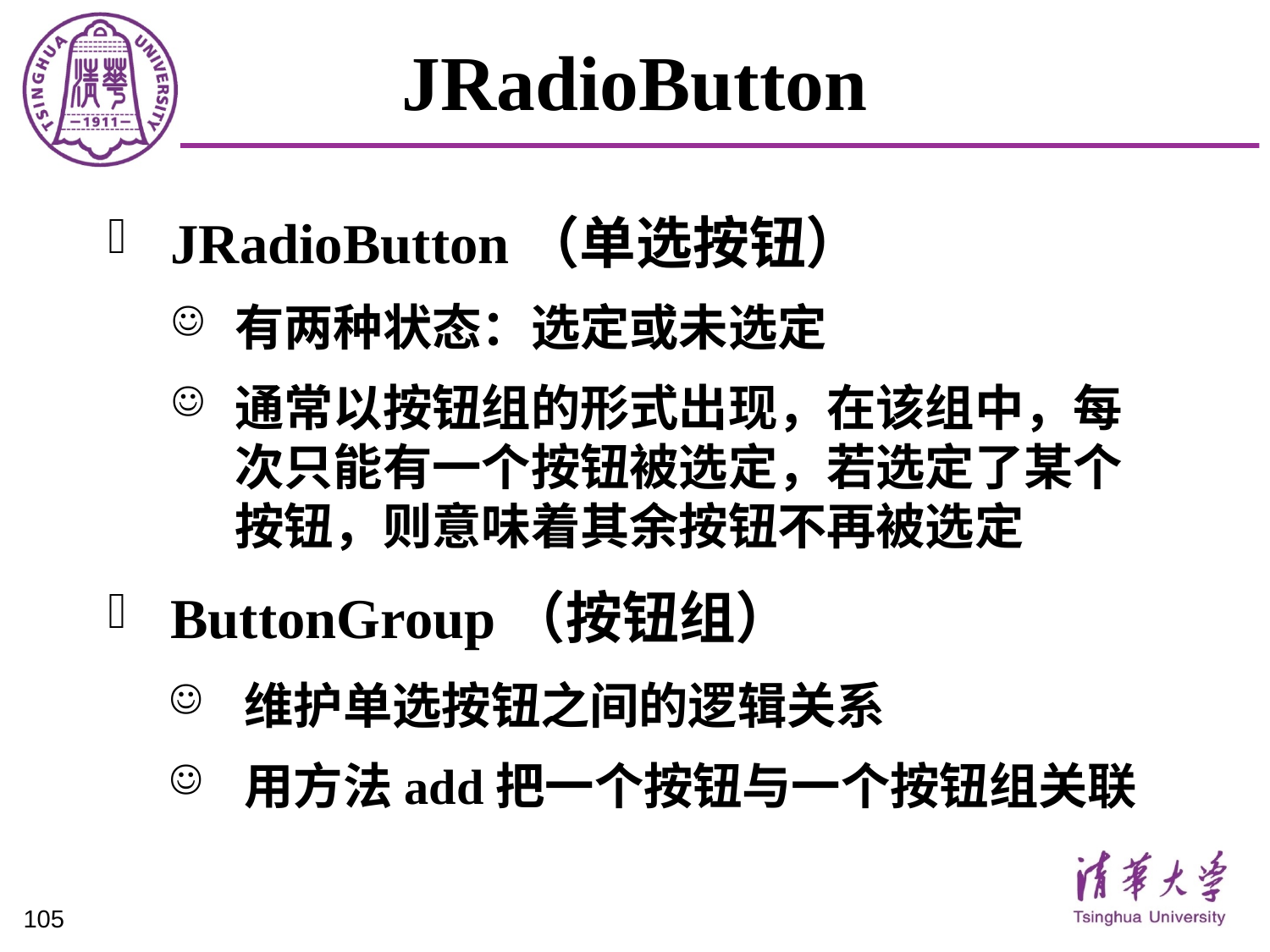

# JRadioButton
JRadioButton（单选按钮）
有两种状态：选定或未选定
通常以按钮组的形式出现，在该组中，每次只能有一个按钮被选定，若选定了某个按钮，则意味着其余按钮不再被选定
ButtonGroup（按钮组）
维护单选按钮之间的逻辑关系
用方法add把一个按钮与一个按钮组关联
105